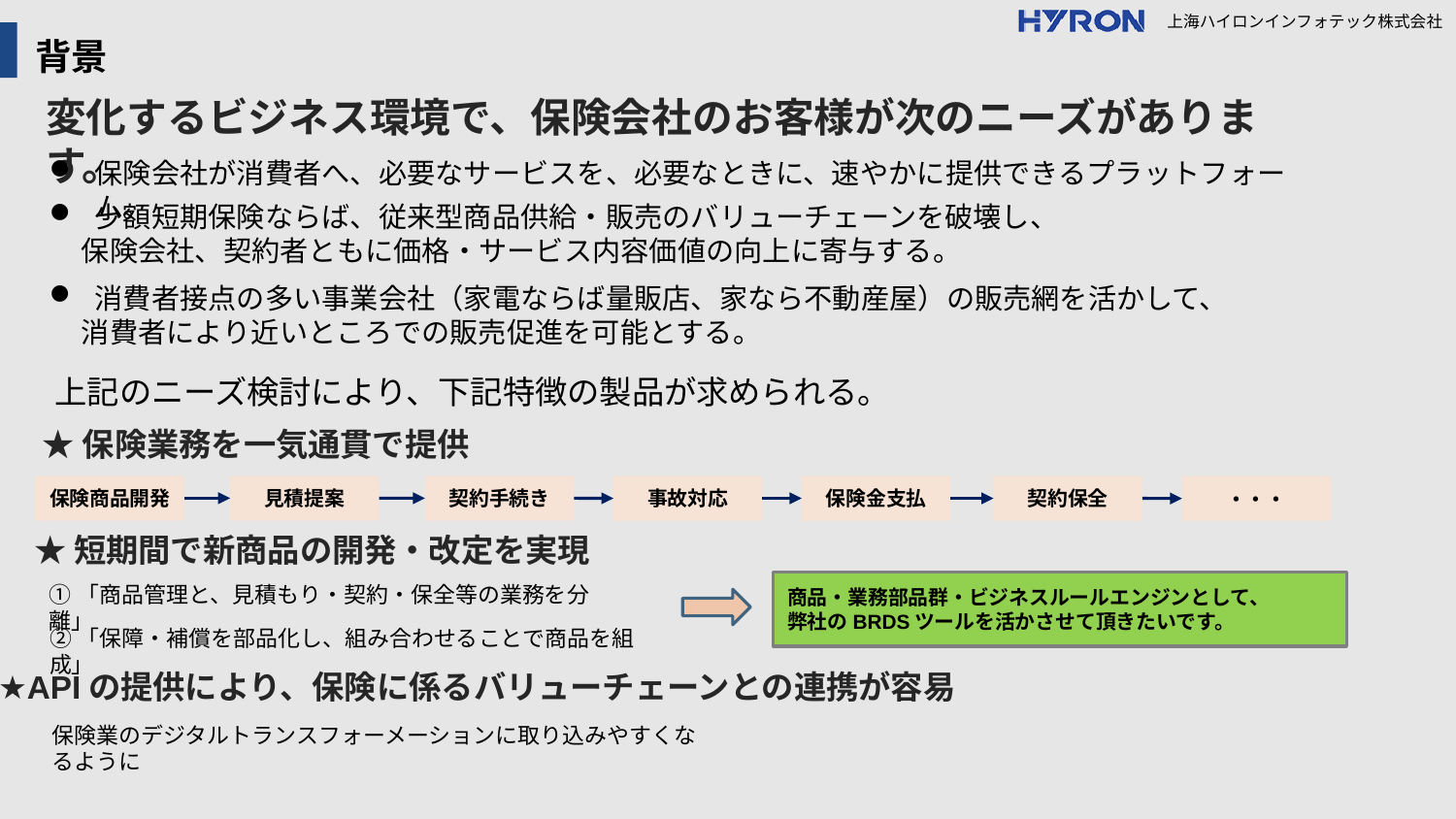

背景
変化するビジネス環境で、保険会社のお客様が次のニーズがあります。
保険会社が消費者へ、必要なサービスを、必要なときに、速やかに提供できるプラットフォーム。
少額短期保険ならば、従来型商品供給・販売のバリューチェーンを破壊し、
    保険会社、契約者ともに価格・サービス内容価値の向上に寄与する。
消費者接点の多い事業会社（家電ならば量販店、家なら不動産屋）の販売網を活かして、
    消費者により近いところでの販売促進を可能とする。
　上記のニーズ検討により、下記特徴の製品が求められる。
★保険業務を一気通貫で提供
保険商品開発
見積提案
契約手続き
事故対応
契約保全
保険金支払
・・・
★短期間で新商品の開発・改定を実現
商品・業務部品群・ビジネスルールエンジンとして、
弊社のBRDSツールを活かさせて頂きたいです。
①「商品管理と、見積もり・契約・保全等の業務を分離」

②「保障・補償を部品化し、組み合わせることで商品を組成」
★APIの提供により、保険に係るバリューチェーンとの連携が容易
保険業のデジタルトランスフォーメーションに取り込みやすくなるように